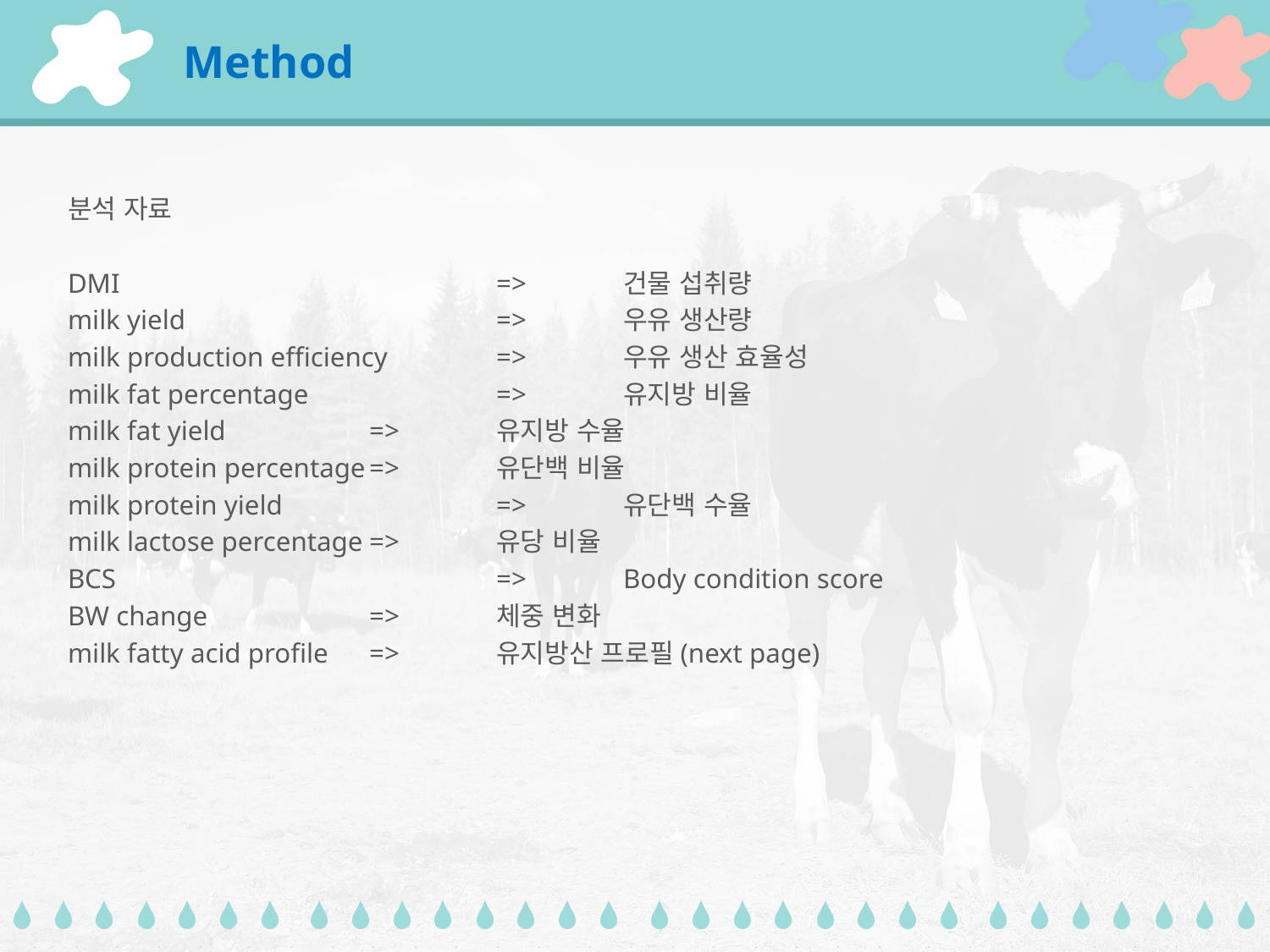

# Method
분석 자료

DMI 			=>	건물 섭취량
milk yield			=>	우유 생산량
milk production efficiency	=>	우유 생산 효율성
milk fat percentage		=>	유지방 비율
milk fat yield		=>	유지방 수율
milk protein percentage	=>	유단백 비율
milk protein yield		=>	유단백 수율
milk lactose percentage	=>	유당 비율
BCS			=>	Body condition score
BW change		=>	체중 변화
milk fatty acid profile	=>	유지방산 프로필(next page)